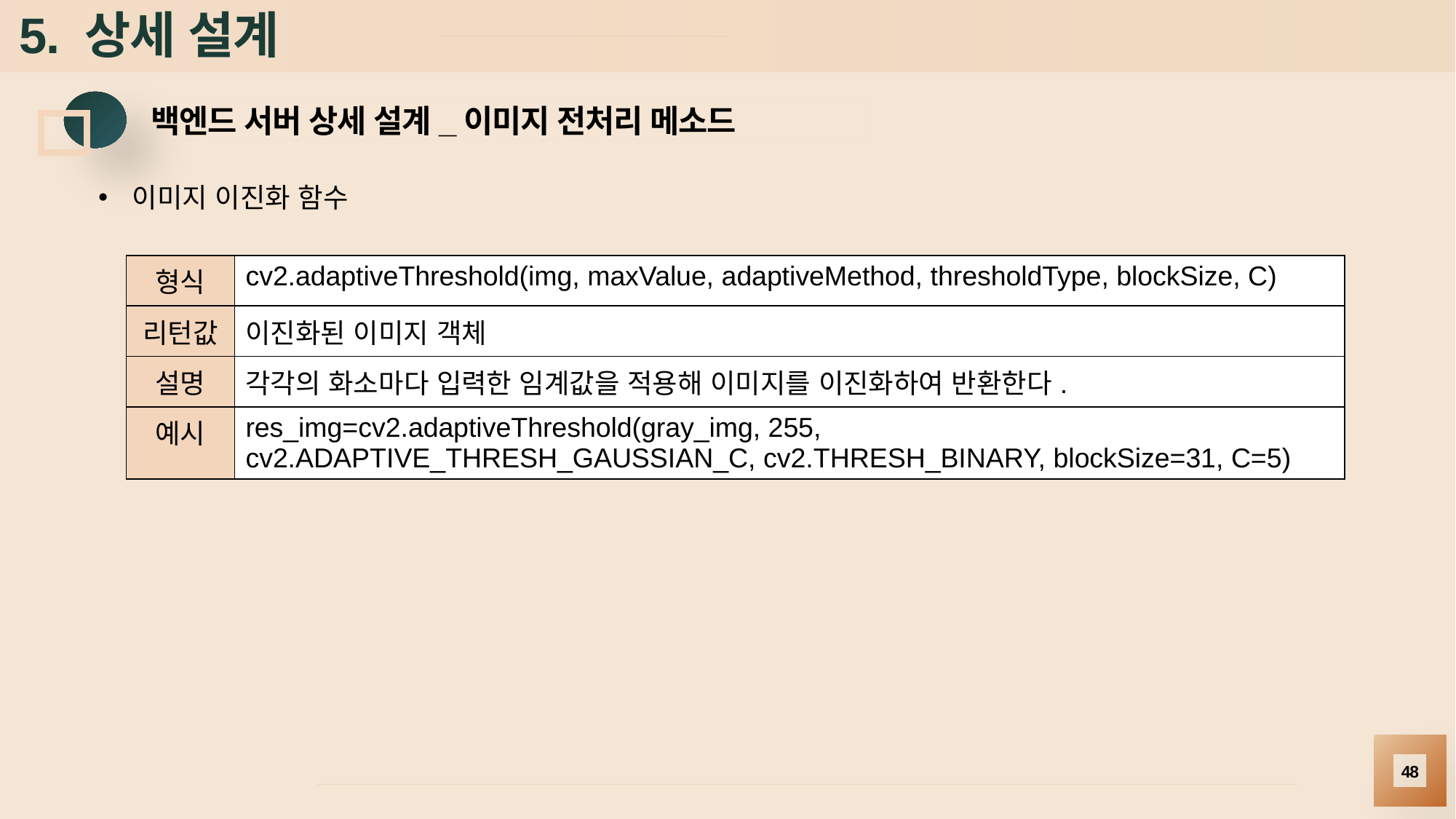

# 5. 상세 설계

백엔드 서버 상세 설계_이미지 전처리 메소드

이미지 이진화 함수
| 형식 | cv2.adaptiveThreshold(img, maxValue, adaptiveMethod, thresholdType, blockSize, C) |
| --- | --- |
| 리턴값 | 이진화된 이미지 객체 |
| 설명 | 각각의 화소마다 입력한 임계값을 적용해 이미지를 이진화하여 반환한다. |
| 예시 | res\_img=cv2.adaptiveThreshold(gray\_img, 255, cv2.ADAPTIVE\_THRESH\_GAUSSIAN\_C, cv2.THRESH\_BINARY, blockSize=31, C=5) |
48